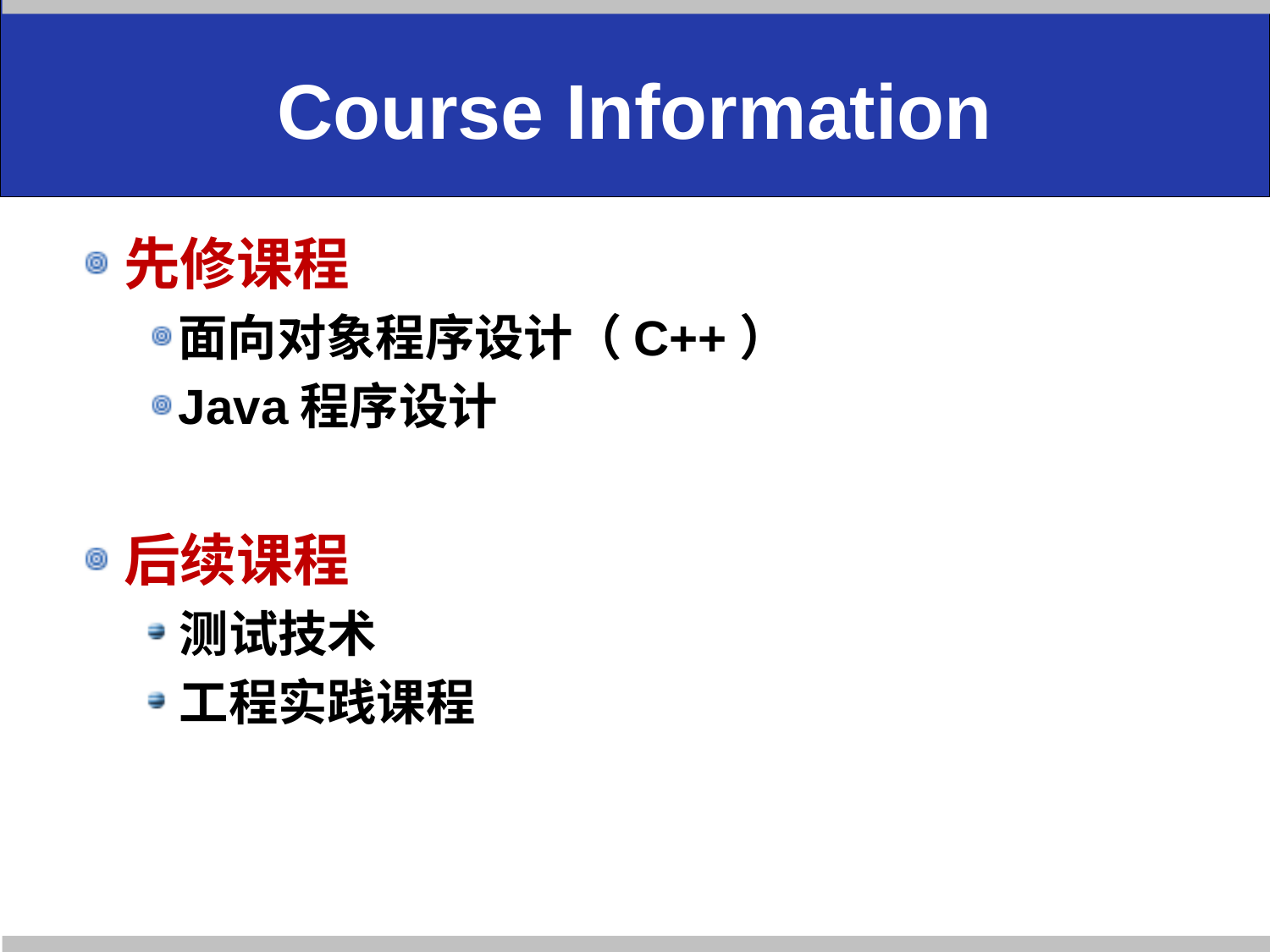

# Course Information
先修课程
面向对象程序设计（C++）
Java程序设计

后续课程
测试技术
工程实践课程
3